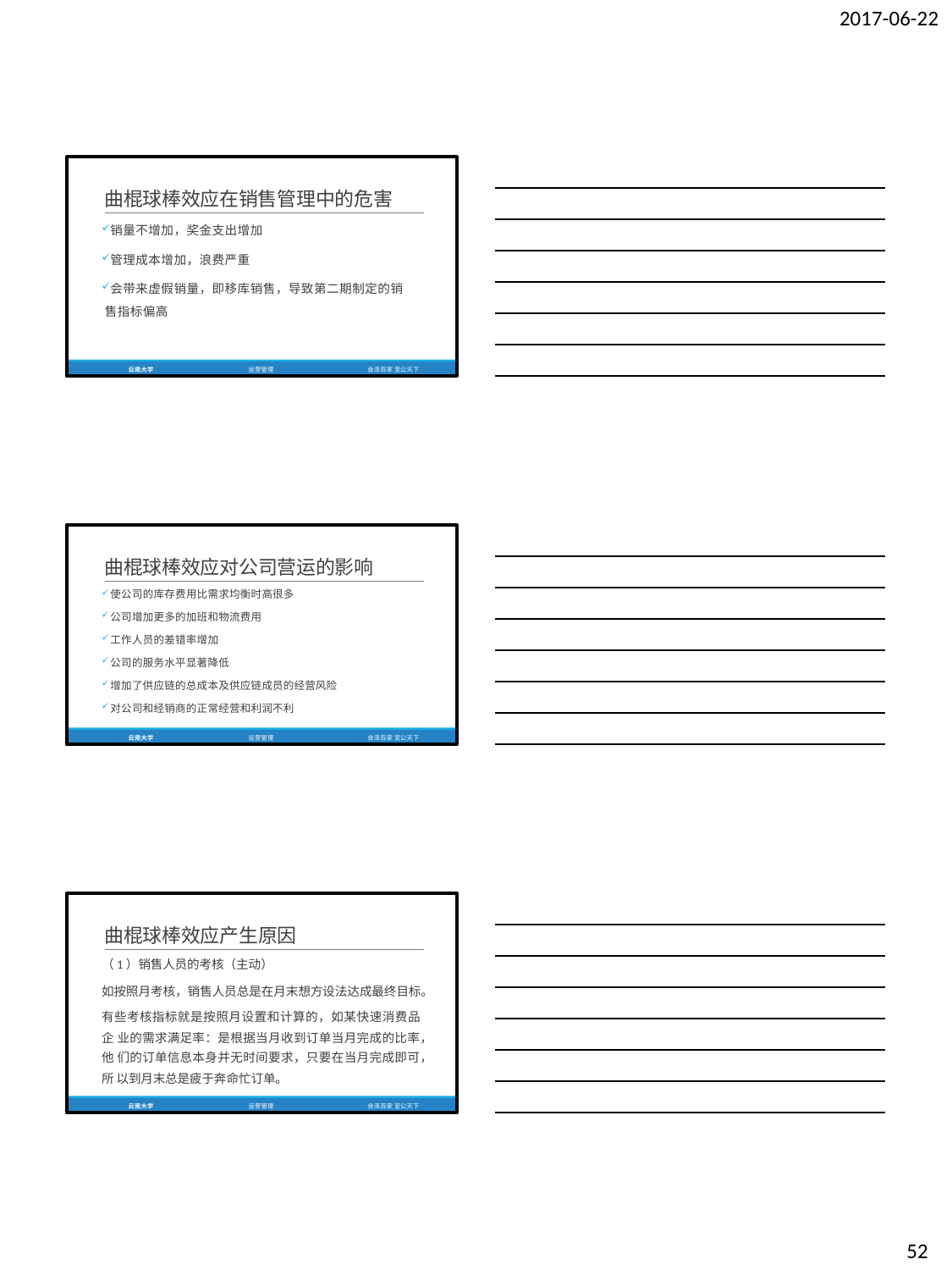

2017-06-22

曲棍球棒效应在销售管理中的危害
销量不增加，奖金支出增加

管理成本增加，浪费严重
会带来虚假销量，即移库销售，导致第二期制定的销 售指标偏高

云南大学
运营管理
会泽百家 至公天下

曲棍球棒效应对公司营运的影响
使公司的库存费用比需求均衡时高很多
公司增加更多的加班和物流费用
工作人员的差错率增加
公司的服务水平显著降低
增加了供应链的总成本及供应链成员的经营风险
对公司和经销商的正常经营和利润不利

云南大学
运营管理
会泽百家 至公天下

曲棍球棒效应产生原因
（1）销售人员的考核（主动）

如按照月考核，销售人员总是在月末想方设法达成最终目标。
有些考核指标就是按照月设置和计算的，如某快速消费品企 业的需求满足率：是根据当月收到订单当月完成的比率，他 们的订单信息本身并无时间要求，只要在当月完成即可，所 以到月末总是疲于奔命忙订单。

云南大学
运营管理
会泽百家 至公天下

52